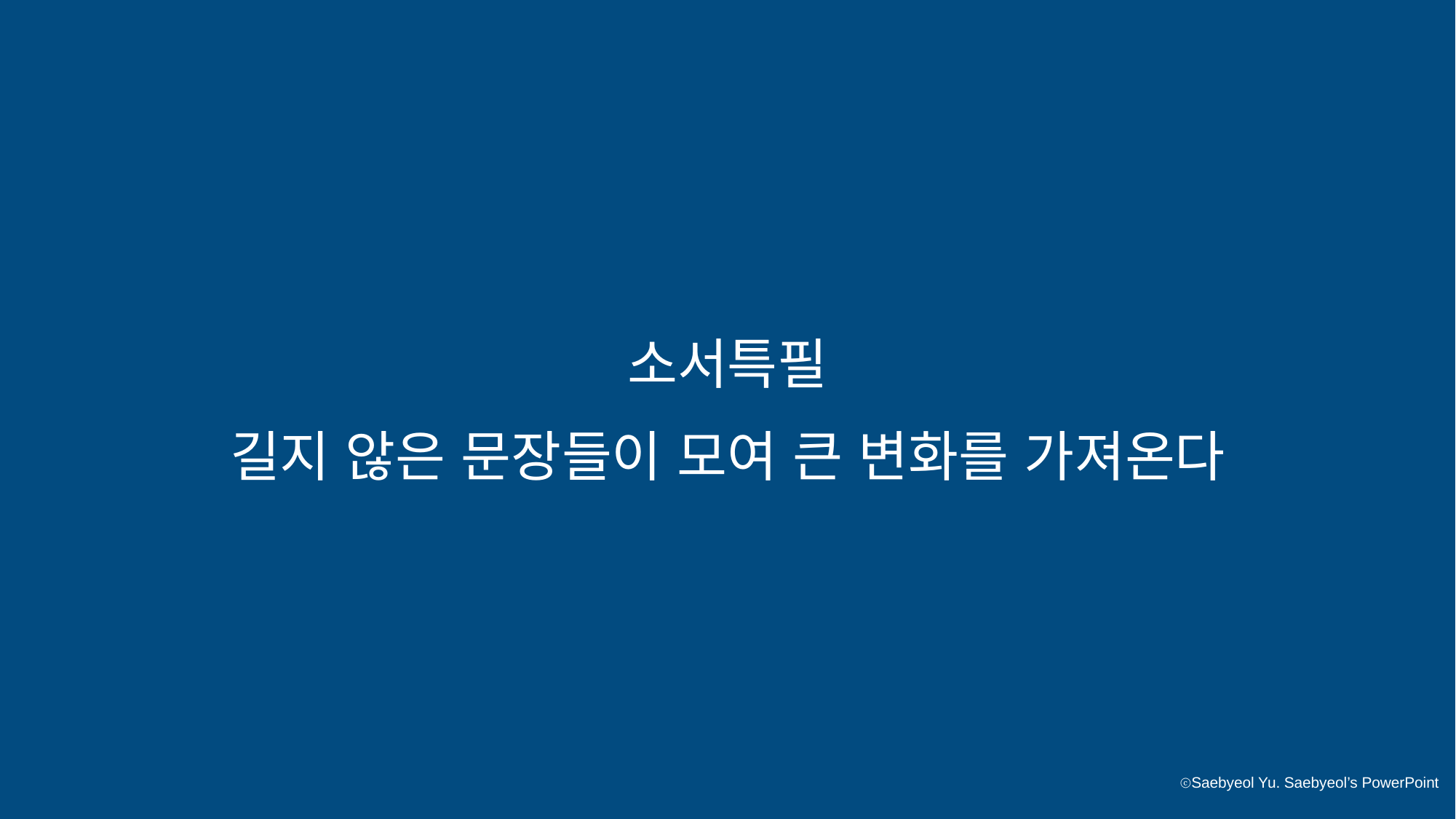

소서특필

길지 않은 문장들이 모여 큰 변화를 가져온다